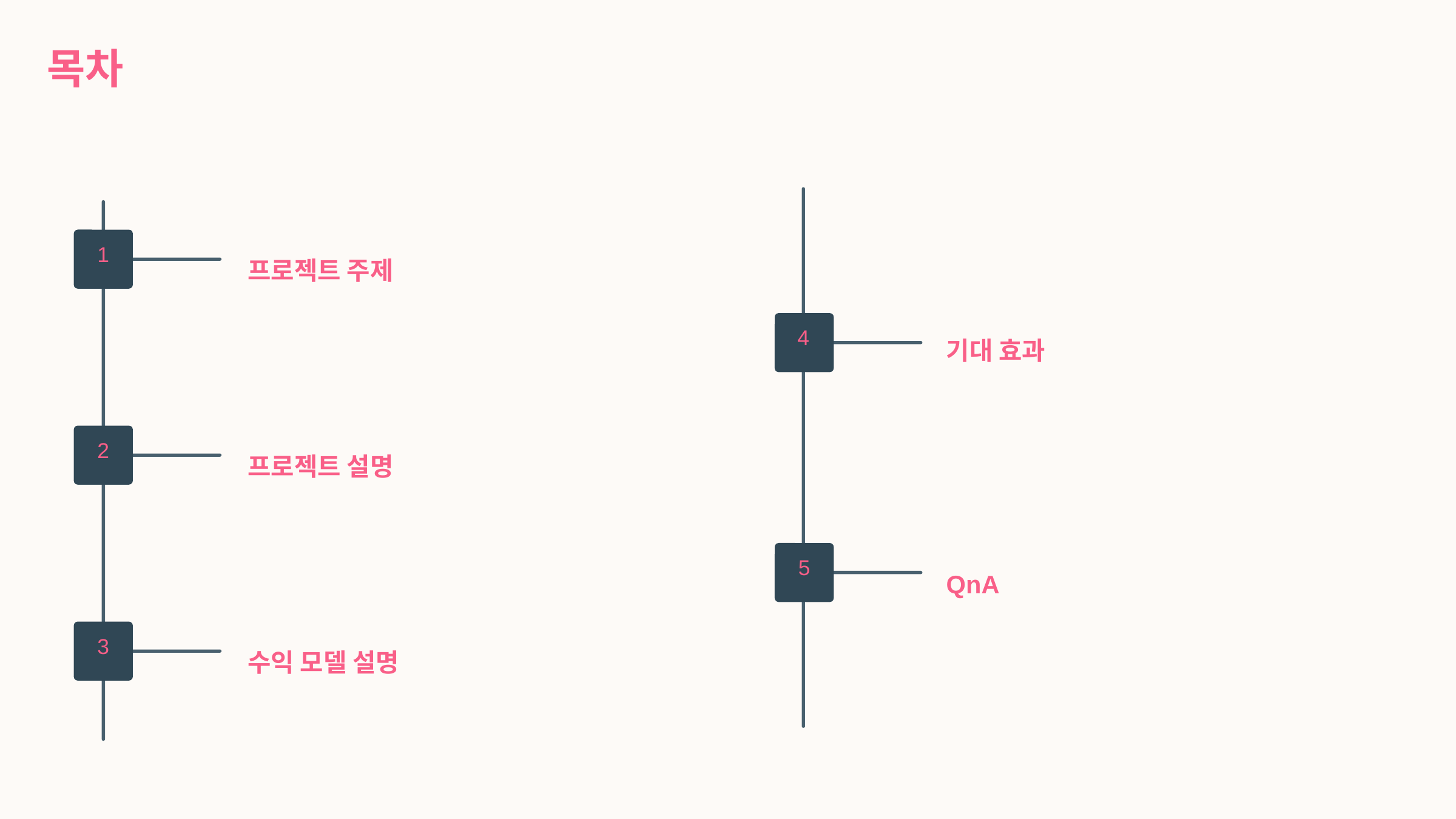

목차

1

프로젝트 주제

4

기대 효과

2

프로젝트 설명

5

QnA

3

수익 모델 설명